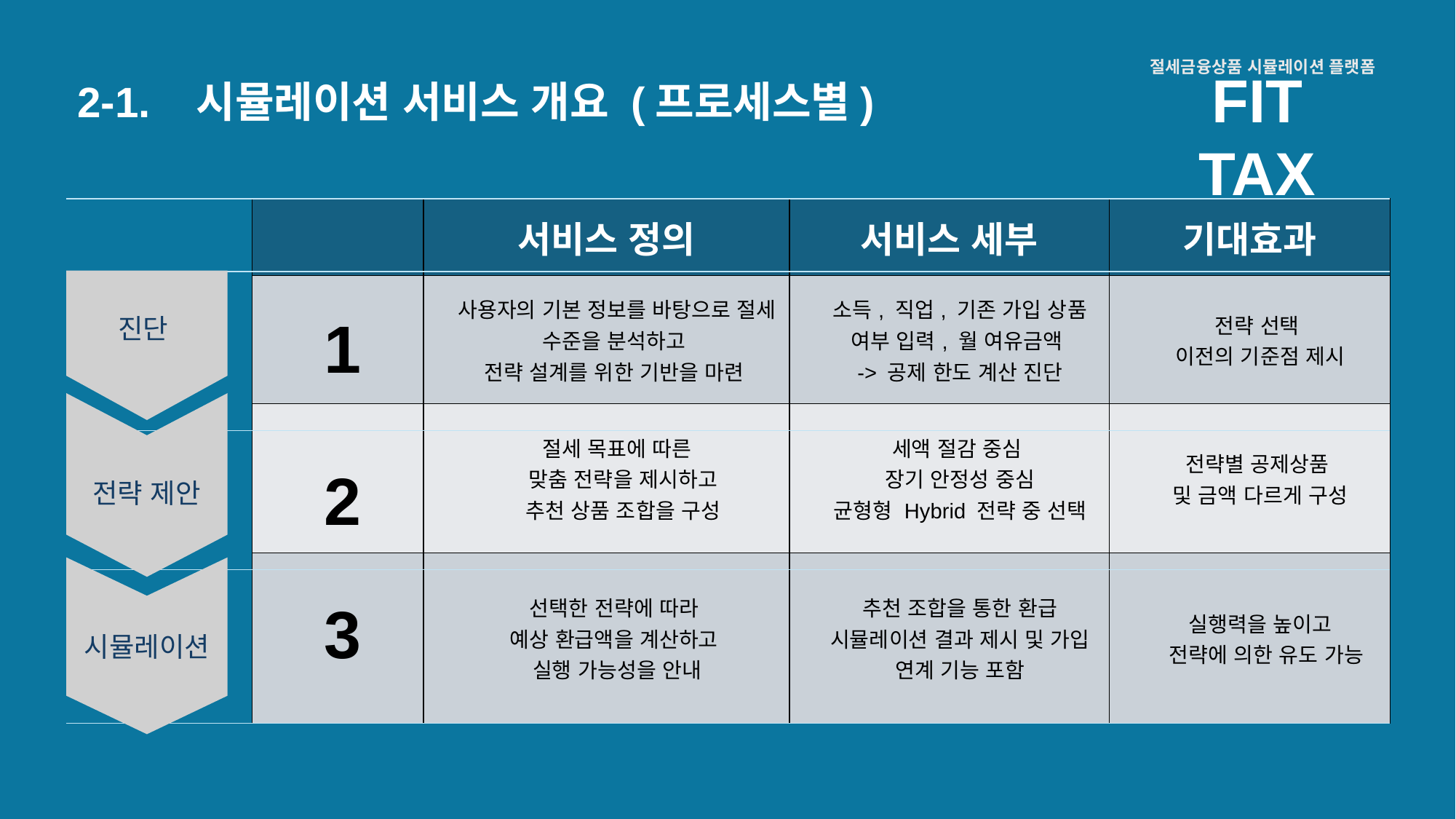

절세금융상품 시뮬레이션 플랫폼
FIT TAX
2-1.   시뮬레이션 서비스 개요 (프로세스별)
|  | 서비스 정의 | 서비스 세부 | 기대효과 |
| --- | --- | --- | --- |
|  | 사용자의 기본 정보를 바탕으로 절세 수준을 분석하고 전략 설계를 위한 기반을 마련 | 소득, 직업, 기존 가입 상품 여부 입력, 월 여유금액 -> 공제 한도 계산 진단 | 전략 선택 이전의 기준점 제시 |
|  | 절세 목표에 따른 맞춤 전략을 제시하고 추천 상품 조합을 구성 | 세액 절감 중심 장기 안정성 중심 균형형 Hybrid 전략 중 선택 | 전략별 공제상품 및 금액 다르게 구성 |
|  | 선택한 전략에 따라 예상 환급액을 계산하고 실행 가능성을 안내 | 추천 조합을 통한 환급 시뮬레이션 결과 제시 및 가입 연계 기능 포함 | 실행력을 높이고 전략에 의한 유도 가능 |
진단

전략 제안

시뮬레이션
1
2
3